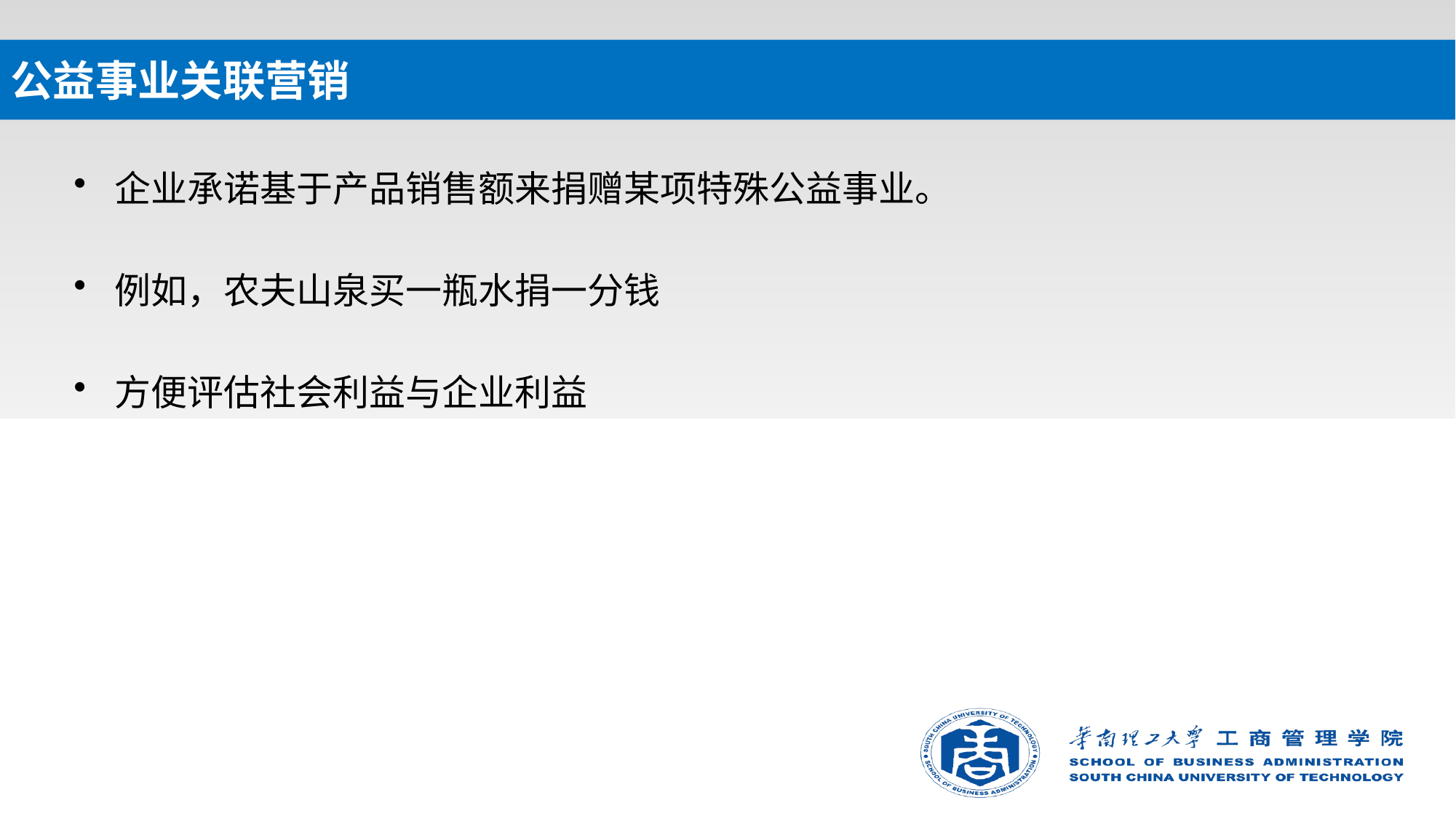

# 公益事业关联营销
企业承诺基于产品销售额来捐赠某项特殊公益事业。

例如，农夫山泉买一瓶水捐一分钱

方便评估社会利益与企业利益